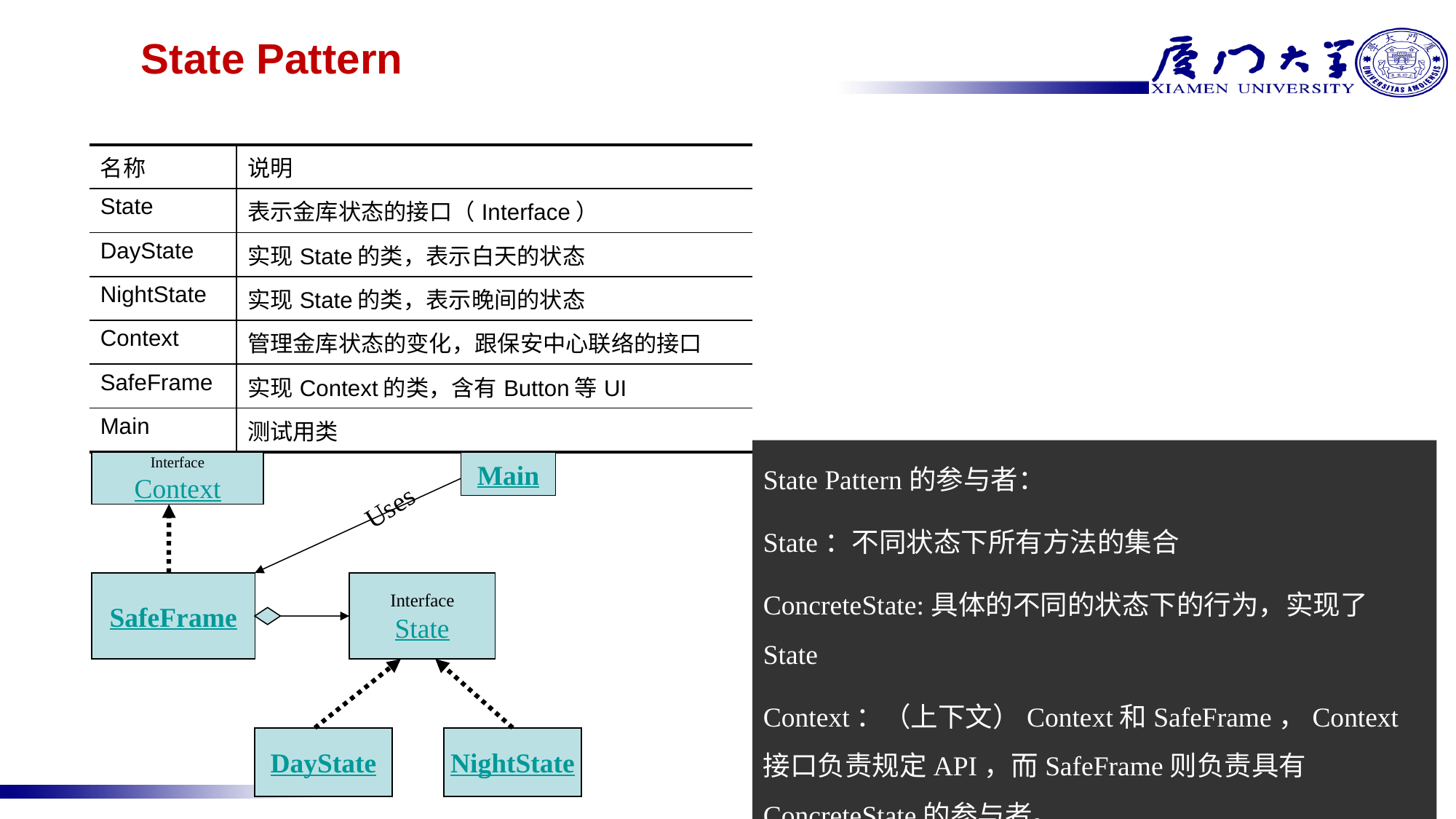

# State Pattern
| 名称 | 说明 |
| --- | --- |
| State | 表示金库状态的接口（Interface） |
| DayState | 实现State的类，表示白天的状态 |
| NightState | 实现State的类，表示晚间的状态 |
| Context | 管理金库状态的变化，跟保安中心联络的接口 |
| SafeFrame | 实现Context的类，含有Button等UI |
| Main | 测试用类 |
State Pattern的参与者：
State：不同状态下所有方法的集合
ConcreteState:具体的不同的状态下的行为，实现了State
Context：（上下文）Context和SafeFrame，Context接口负责规定API，而SafeFrame则负责具有ConcreteState的参与者。
Interface
Context
Main

Uses

SafeFrame
Interface
State

DayState
NightState